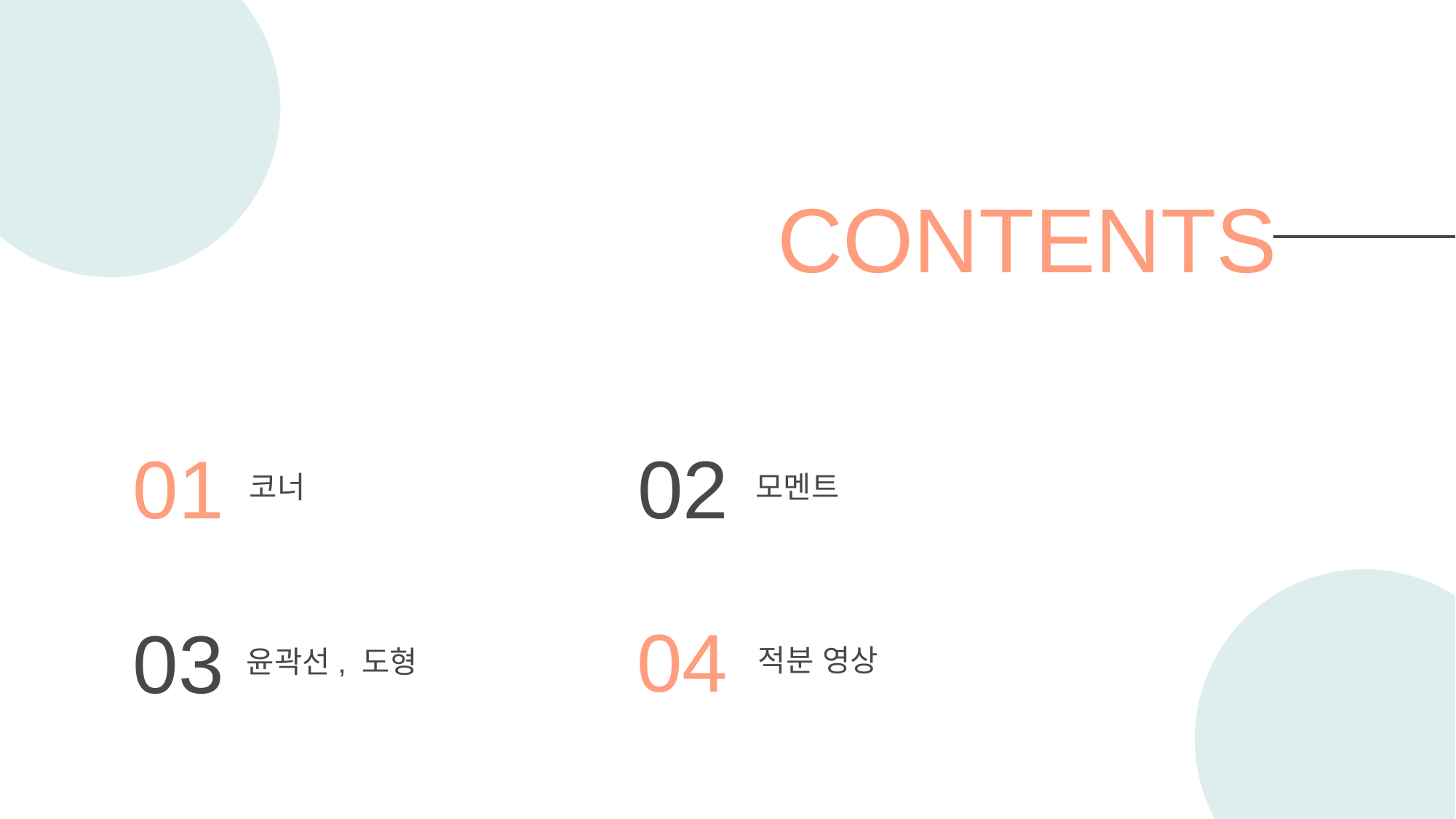

CONTENTS
01
코너
02
모멘트

04
적분 영상
03
윤곽선, 도형